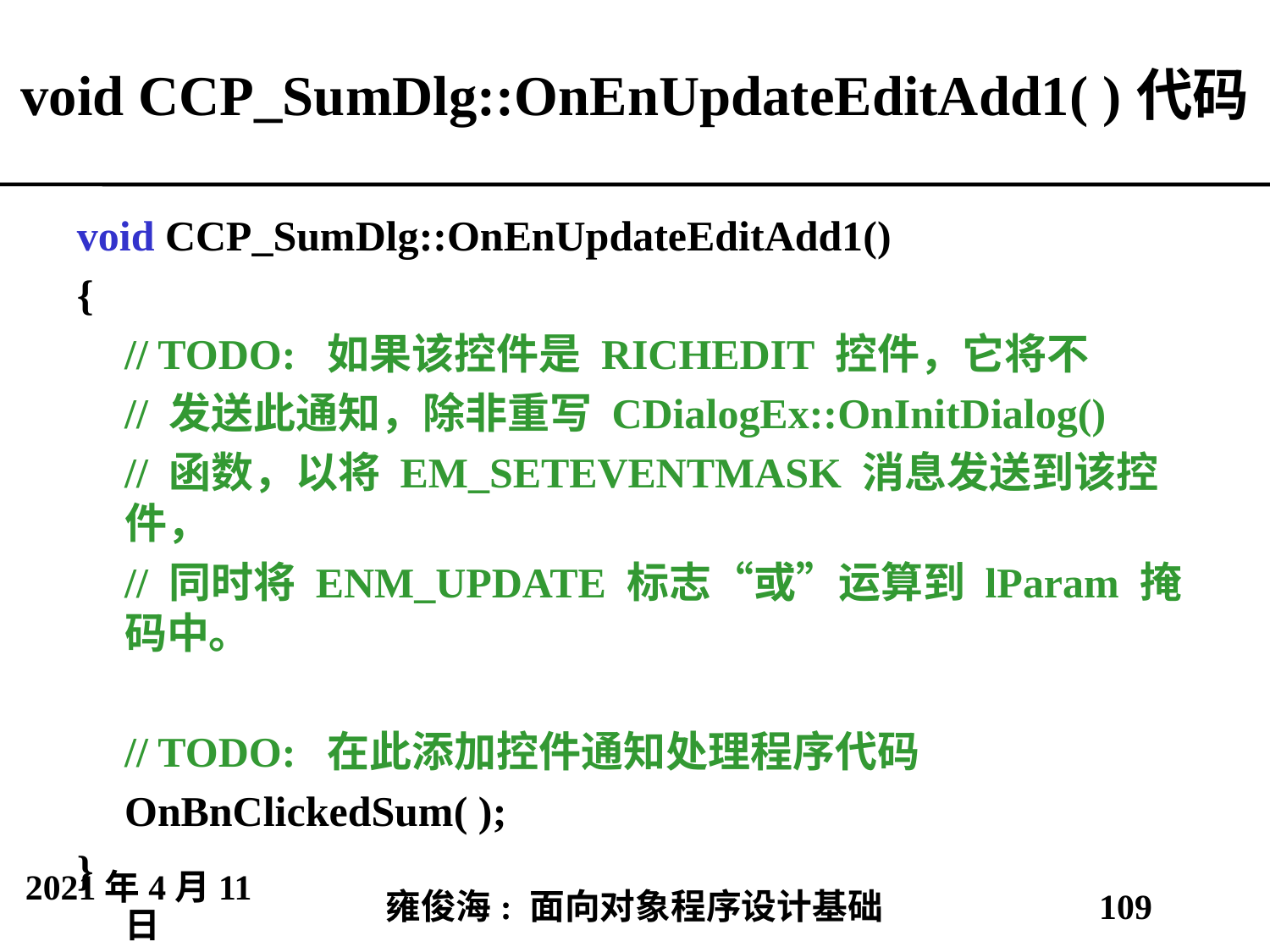

# void CCP_SumDlg::OnEnUpdateEditAdd1( )代码

void CCP_SumDlg::OnEnUpdateEditAdd1()
{
	// TODO:  如果该控件是 RICHEDIT 控件，它将不
	// 发送此通知，除非重写 CDialogEx::OnInitDialog()
	// 函数，以将 EM_SETEVENTMASK 消息发送到该控件，
	// 同时将 ENM_UPDATE 标志“或”运算到 lParam 掩码中。

	// TODO:  在此添加控件通知处理程序代码
	OnBnClickedSum( );
}
2021年4月11日
雍俊海: 面向对象程序设计基础
109